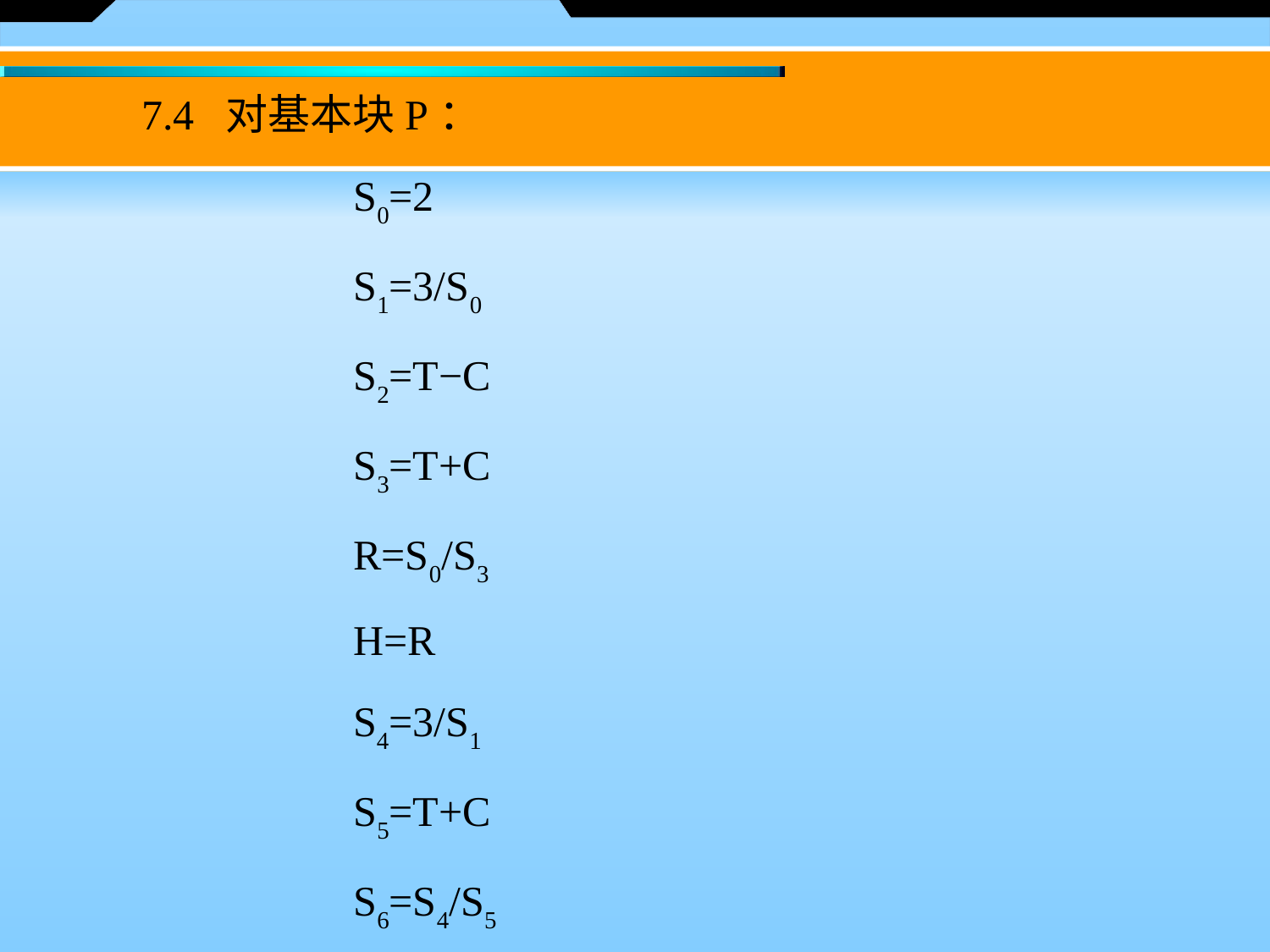

7.4  对基本块P：
                             S0=2
                             S1=3/S0
                             S2=T−C
                             S3=T+C
                             R=S0/S3
                             H=R
                       	　S4=3/S1
                             S5=T+C
                             S6=S4/S5
                             H=S6*S2